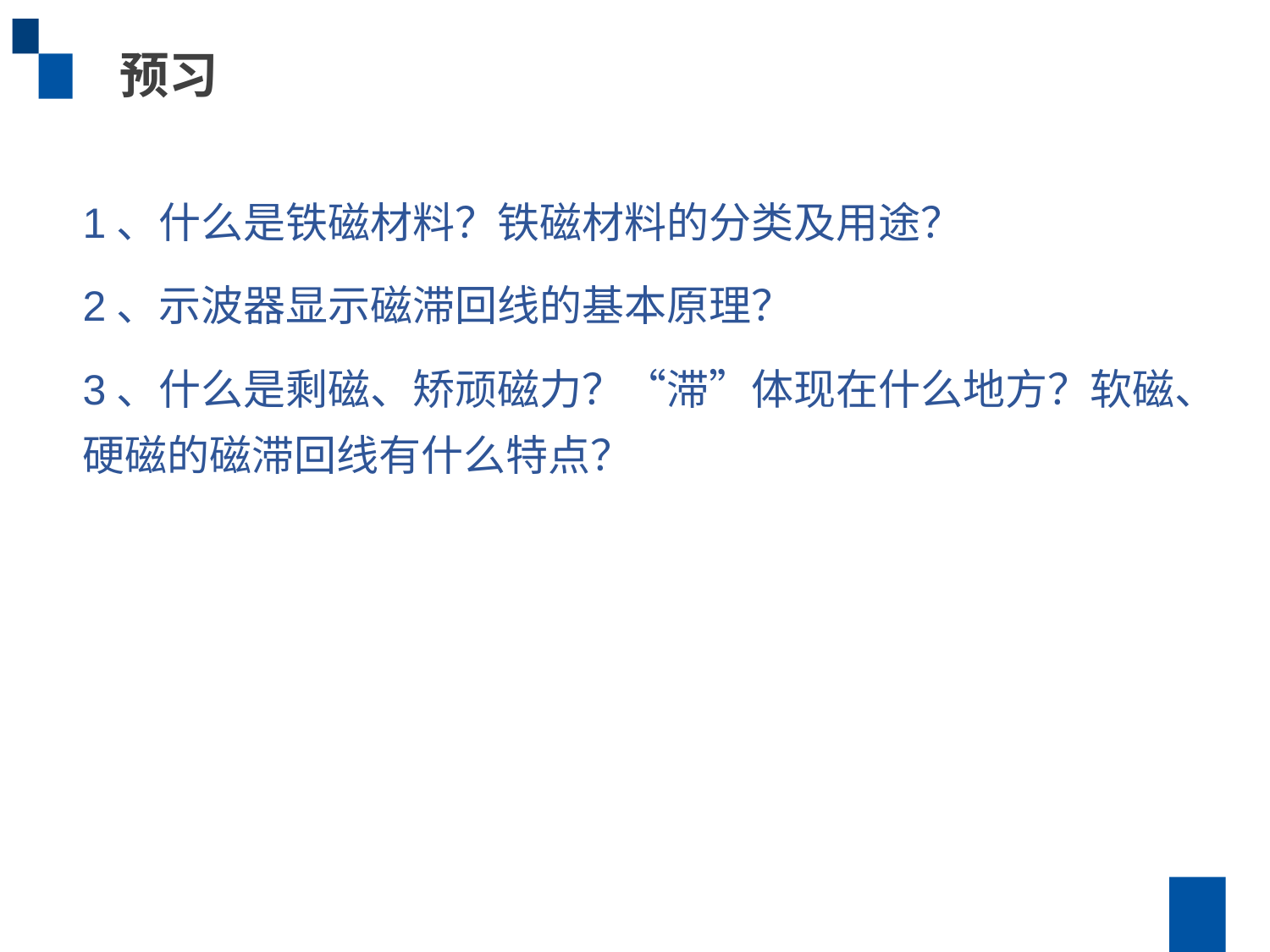

预习
1、什么是铁磁材料？铁磁材料的分类及用途？
2、示波器显示磁滞回线的基本原理？
3、什么是剩磁、矫顽磁力？“滞”体现在什么地方？软磁、硬磁的磁滞回线有什么特点？